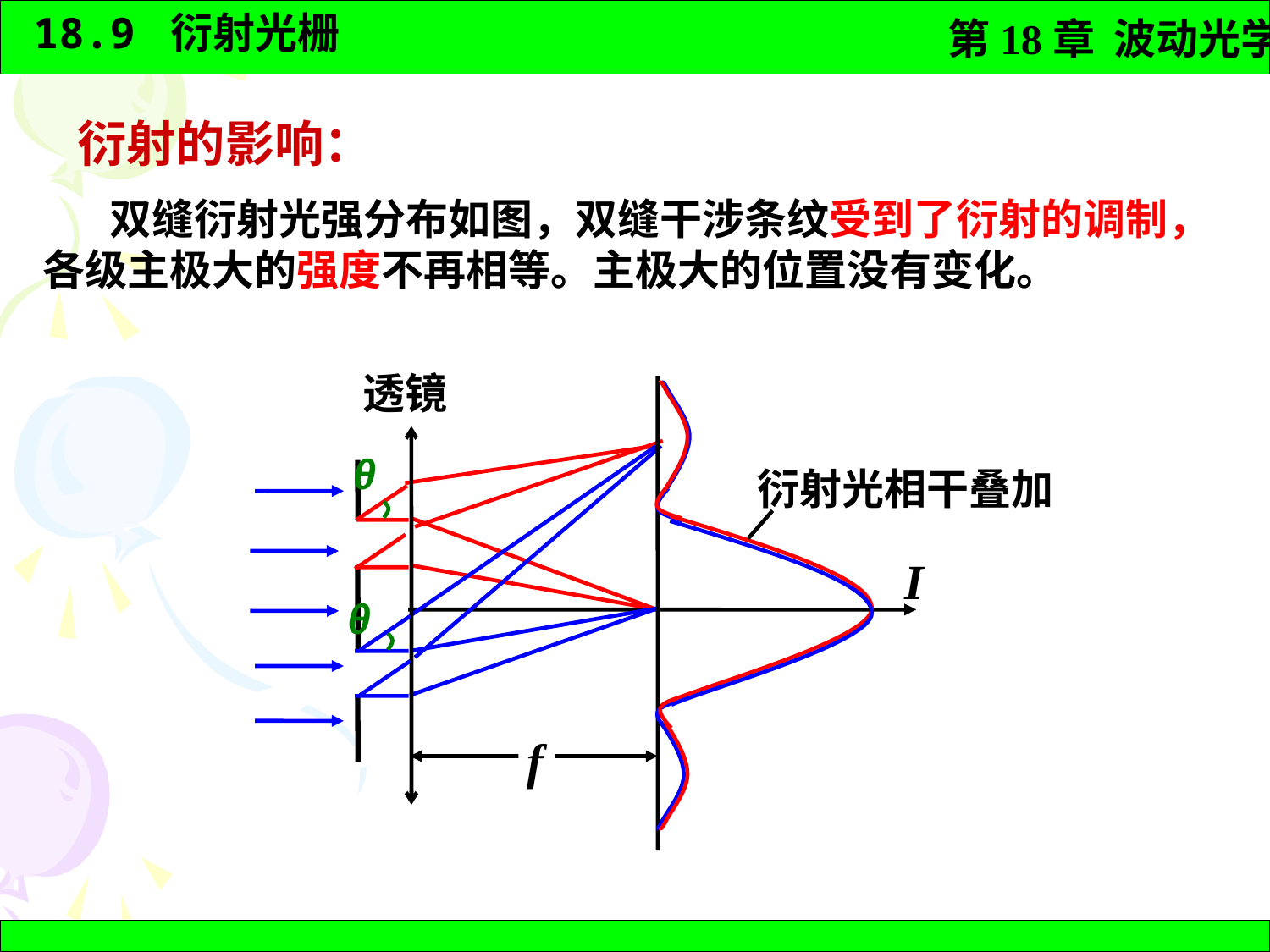

衍射的影响：
      双缝衍射光强分布如图，双缝干涉条纹受到了衍射的调制，各级主极大的强度不再相等。主极大的位置没有变化。
透镜

θ

衍射光相干叠加

I

θ

 f